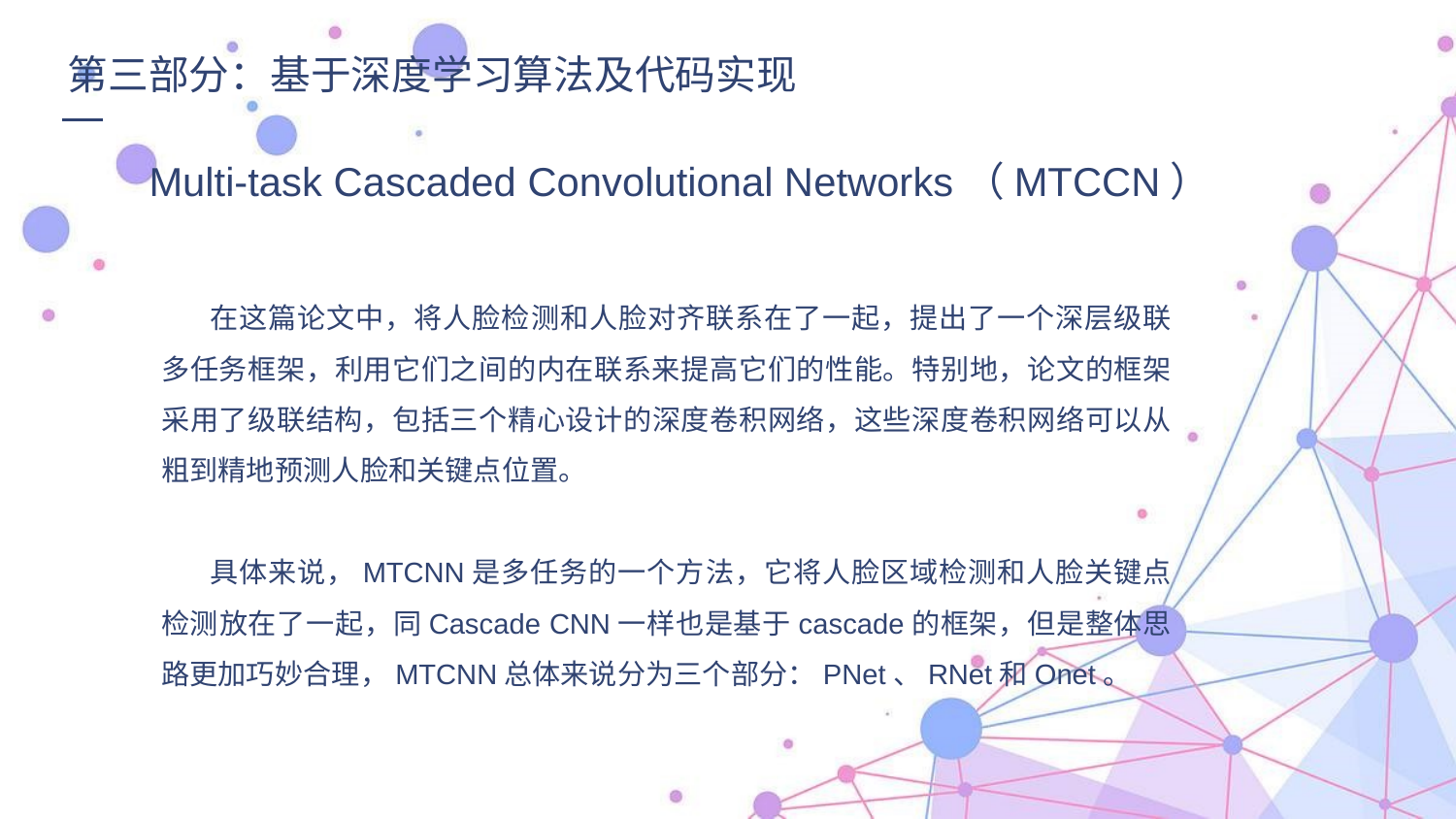

第三部分：基于深度学习算法及代码实现

Multi-task Cascaded Convolutional Networks（MTCCN）

在这篇论文中，将人脸检测和人脸对齐联系在了一起，提出了一个深层级联多任务框架，利用它们之间的内在联系来提高它们的性能。特别地，论文的框架采用了级联结构，包括三个精心设计的深度卷积网络，这些深度卷积网络可以从粗到精地预测人脸和关键点位置。

具体来说，MTCNN是多任务的一个方法，它将人脸区域检测和人脸关键点检测放在了一起，同Cascade CNN一样也是基于cascade的框架，但是整体思路更加巧妙合理，MTCNN总体来说分为三个部分：PNet、RNet和Onet。